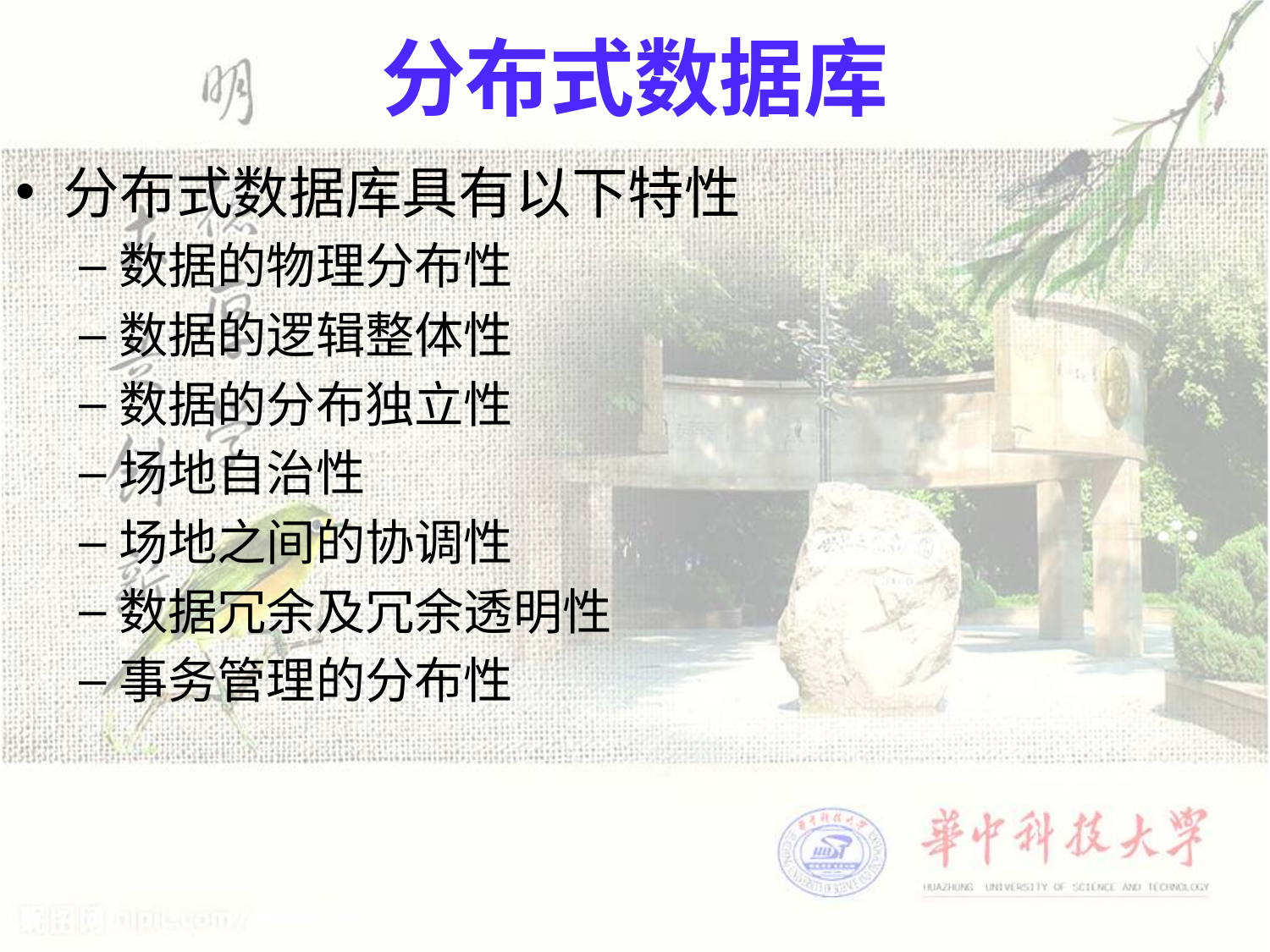

# 分布式数据库
分布式数据库具有以下特性
数据的物理分布性
数据的逻辑整体性
数据的分布独立性
场地自治性
场地之间的协调性
数据冗余及冗余透明性
事务管理的分布性